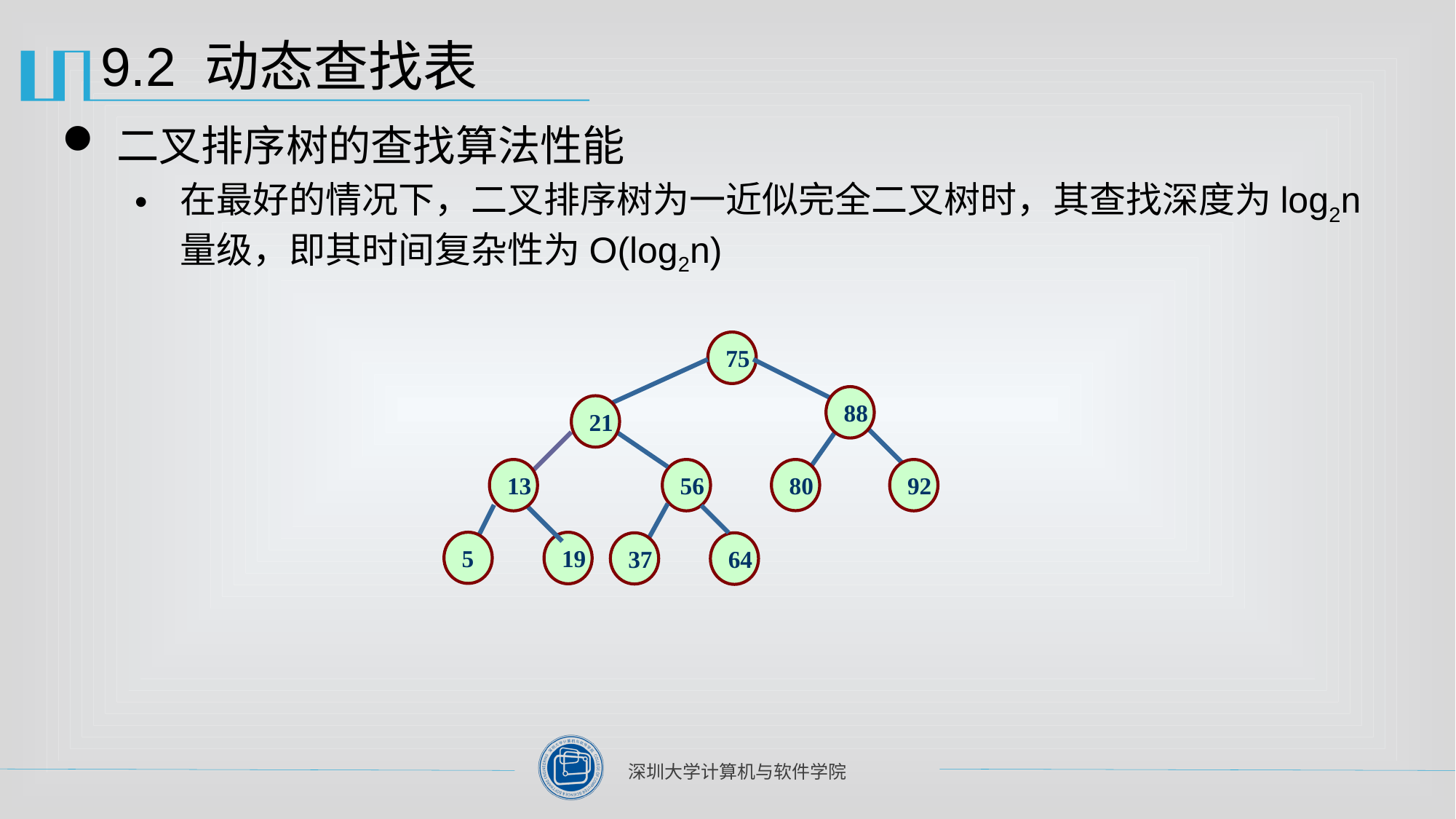

# 9.2 动态查找表
二叉排序树的查找算法性能
在最好的情况下，二叉排序树为一近似完全二叉树时，其查找深度为log2n量级，即其时间复杂性为O(log2n)

75

88
21

13
56
80
92

5
19
37
64
56